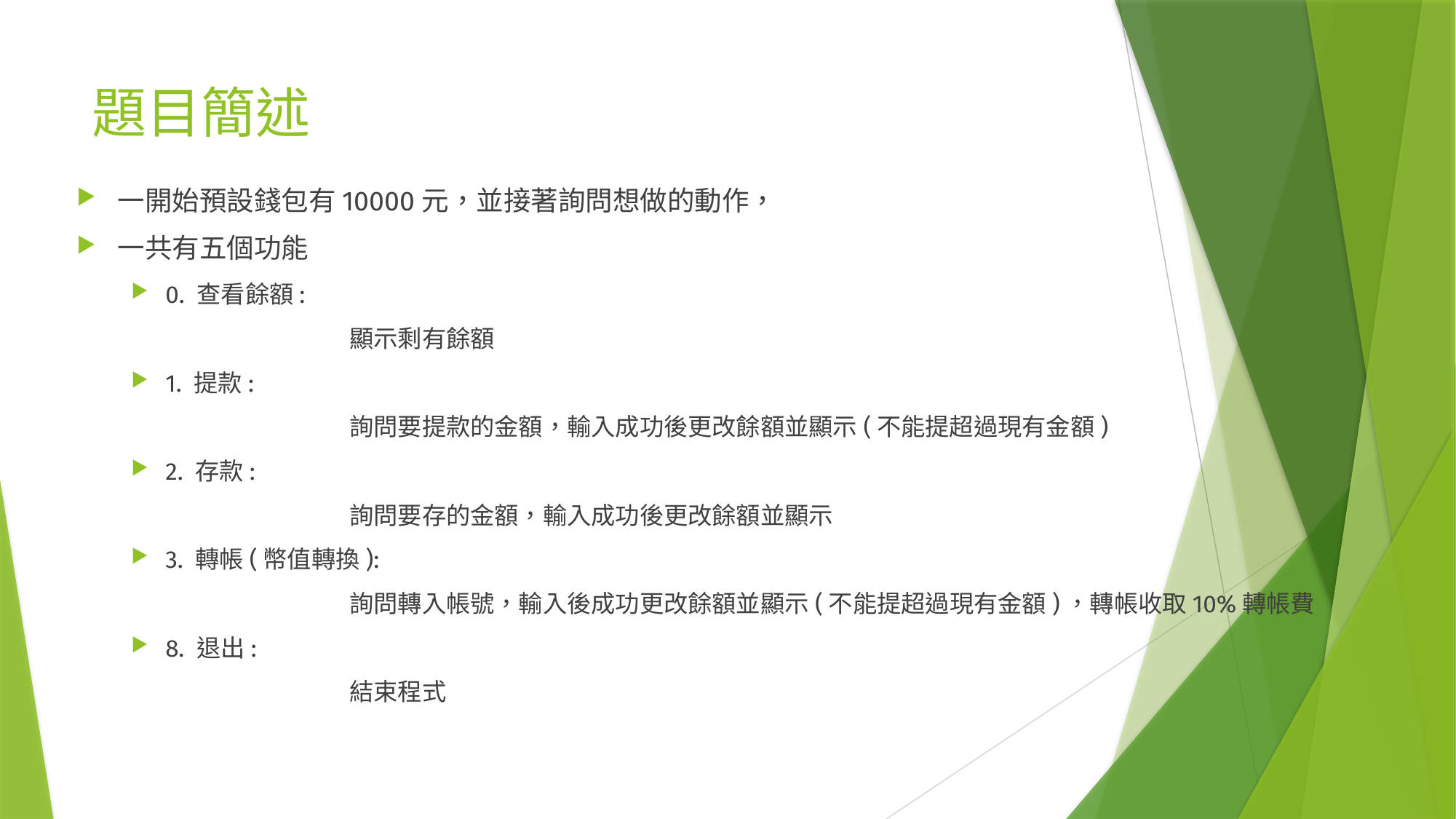

# 題目簡述
一開始預設錢包有10000元，並接著詢問想做的動作，
一共有五個功能
0. 查看餘額:
		顯示剩有餘額
1. 提款:
		詢問要提款的金額，輸入成功後更改餘額並顯示(不能提超過現有金額)
2. 存款:
		詢問要存的金額，輸入成功後更改餘額並顯示
3. 轉帳(幣值轉換):
		詢問轉入帳號，輸入後成功更改餘額並顯示(不能提超過現有金額)，轉帳收取10%轉帳費
8. 退出:
		結束程式